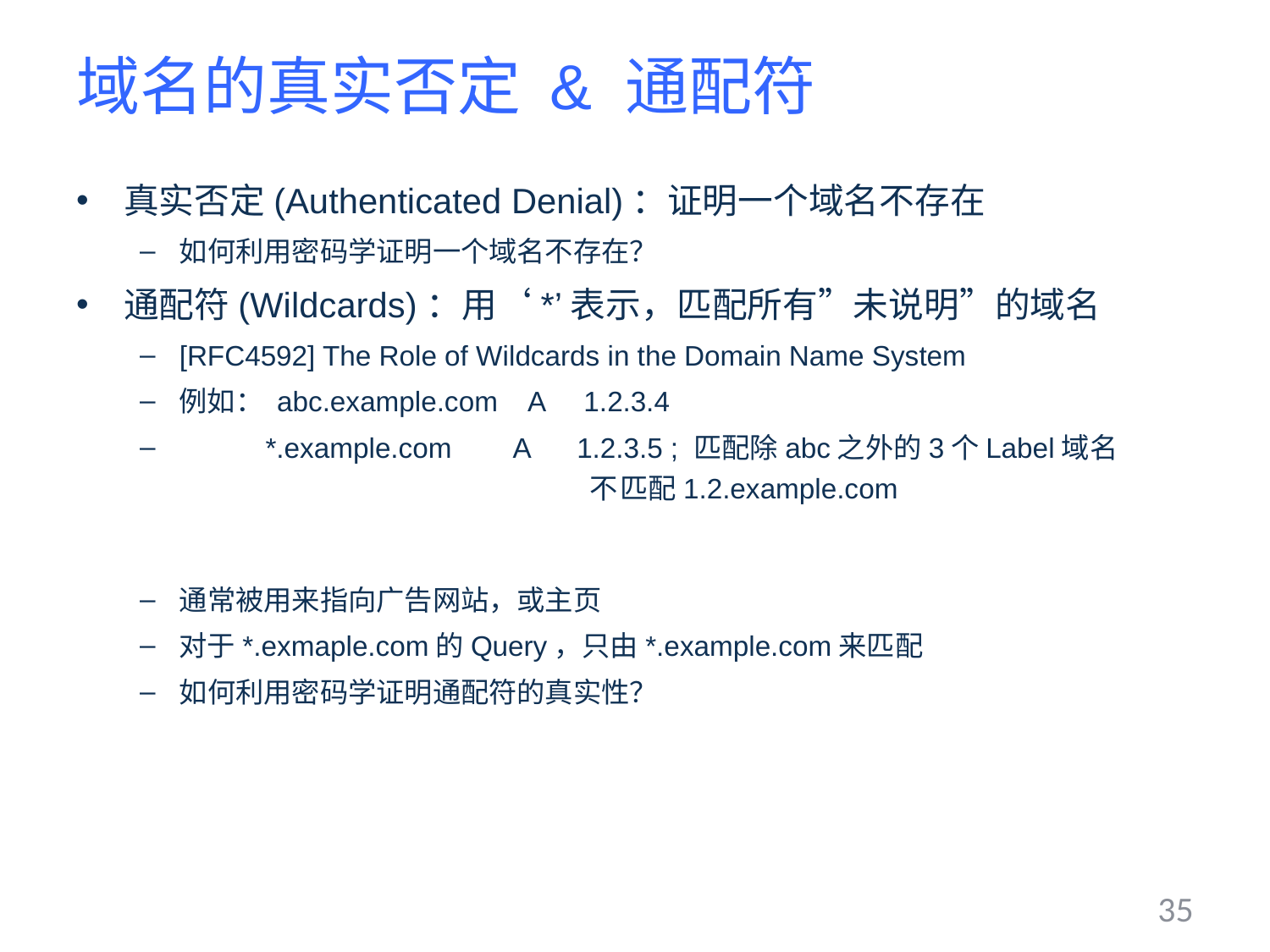

# 域名的真实否定 & 通配符
真实否定(Authenticated Denial)：证明一个域名不存在
如何利用密码学证明一个域名不存在？
通配符(Wildcards)：用‘*’表示，匹配所有”未说明”的域名
[RFC4592] The Role of Wildcards in the Domain Name System
例如： abc.example.com    A     1.2.3.4
           *.example.com        A      1.2.3.5 ; 匹配除abc之外的3个Label域名
                                                                 不匹配1.2.example.com

通常被用来指向广告网站，或主页
对于*.exmaple.com的Query，只由*.example.com来匹配
如何利用密码学证明通配符的真实性？

35